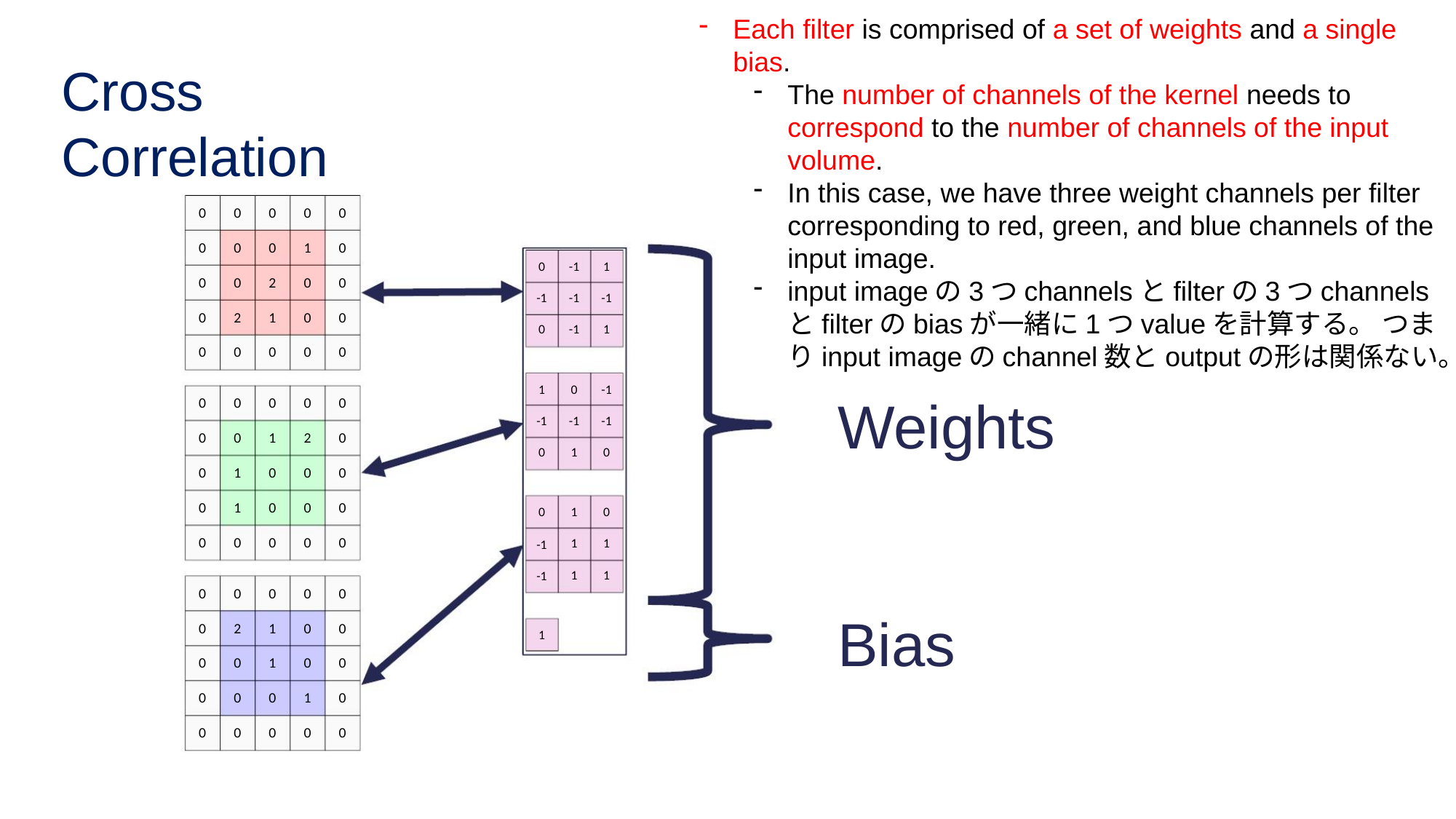

Each filter is comprised of a set of weights and a single bias.
The number of channels of the kernel needs to correspond to the number of channels of the input volume.
In this case, we have three weight channels per filter corresponding to red, green, and blue channels of the input image.
input imageの3つchannelsとfilterの3つchannelsとfilterのbiasが⼀緒に1つvalueを計算する。 つまりinput imageのchannel数とoutputの形は関係ない。
Cross Correlation
0
0
0
0
0
0
0
0
2
0
0
0
2
1
0
0
1
0
0
0
0
0
0
0
0
0
-1
0
-1
-1
-1
1
-1
1
1
-1
0
0
-1
1
-1
-1
0
Weights
Bias
0
0
0
0
0
0
0
1
1
0
0
1
0
0
0
0
2
0
0
0
0
0
0
0
0
0
1
1
1
0
1
1
-1
-1
0
0
0
0
0
0
2
0
0
0
0
1
1
0
0
0
0
0
1
0
0
0
0
0
0
1